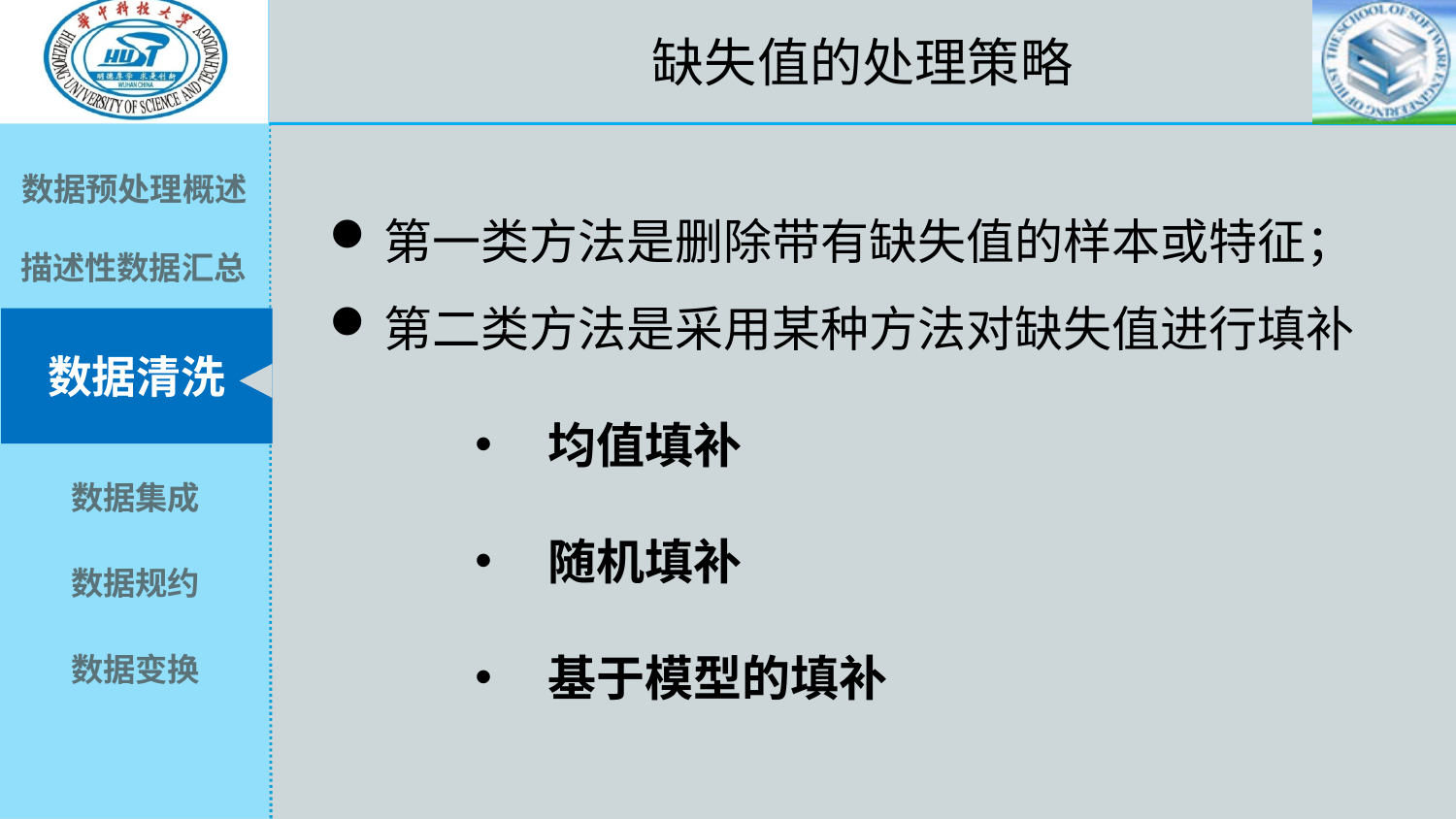

缺失值的处理策略
第一类方法是删除带有缺失值的样本或特征；
第二类方法是采用某种方法对缺失值进行填补
均值填补
随机填补
基于模型的填补